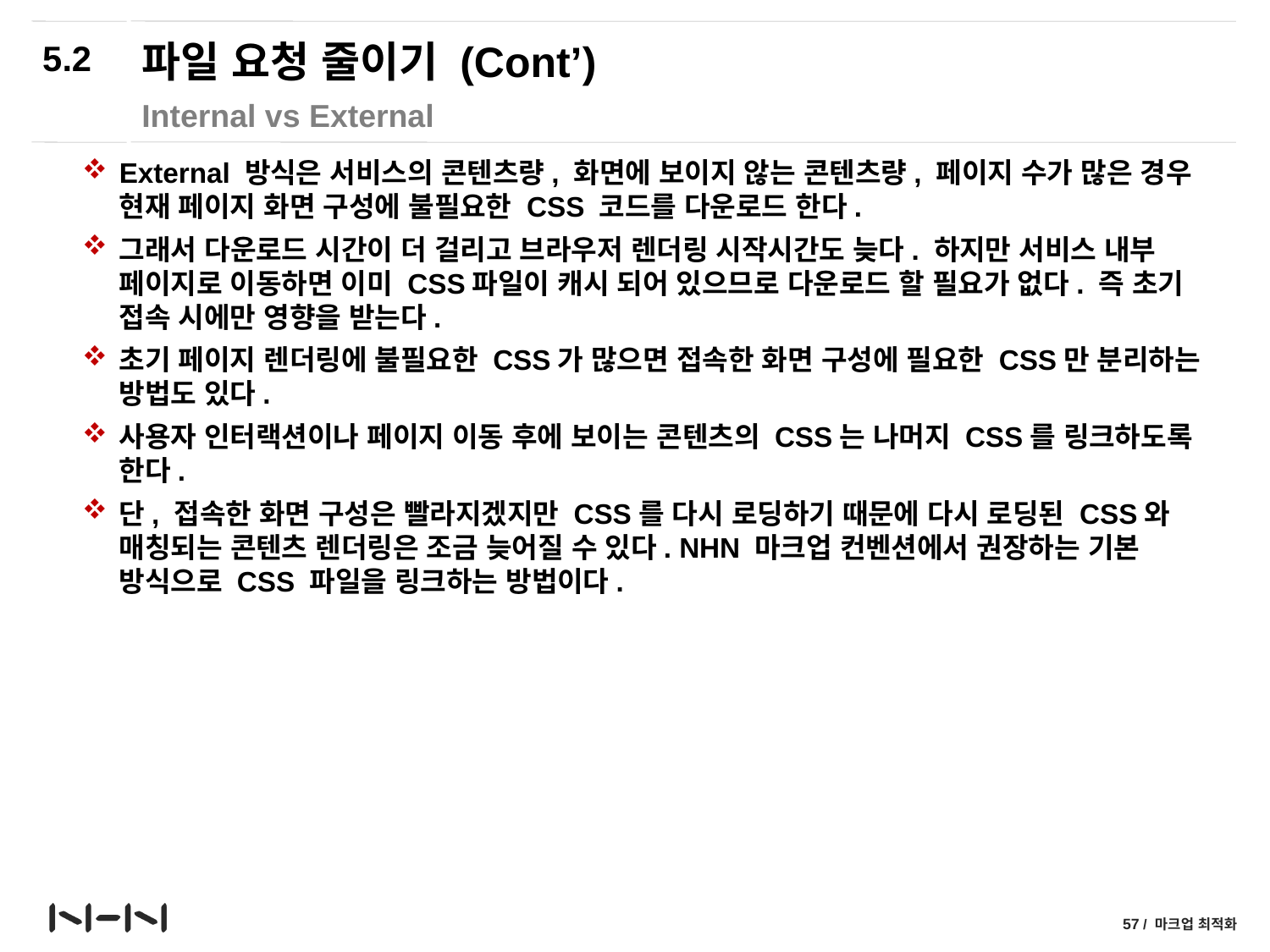

5.2
# 파일 요청 줄이기 (Cont’)
Internal vs External
External 방식은 서비스의 콘텐츠량, 화면에 보이지 않는 콘텐츠량, 페이지 수가 많은 경우 현재 페이지 화면 구성에 불필요한 CSS 코드를 다운로드 한다.
그래서 다운로드 시간이 더 걸리고 브라우저 렌더링 시작시간도 늦다. 하지만 서비스 내부 페이지로 이동하면 이미 CSS파일이 캐시 되어 있으므로 다운로드 할 필요가 없다. 즉 초기 접속 시에만 영향을 받는다.
초기 페이지 렌더링에 불필요한 CSS가 많으면 접속한 화면 구성에 필요한 CSS만 분리하는 방법도 있다.
사용자 인터랙션이나 페이지 이동 후에 보이는 콘텐츠의 CSS는 나머지 CSS를 링크하도록 한다.
단, 접속한 화면 구성은 빨라지겠지만 CSS를 다시 로딩하기 때문에 다시 로딩된 CSS와 매칭되는 콘텐츠 렌더링은 조금 늦어질 수 있다. NHN 마크업 컨벤션에서 권장하는 기본 방식으로 CSS 파일을 링크하는 방법이다.